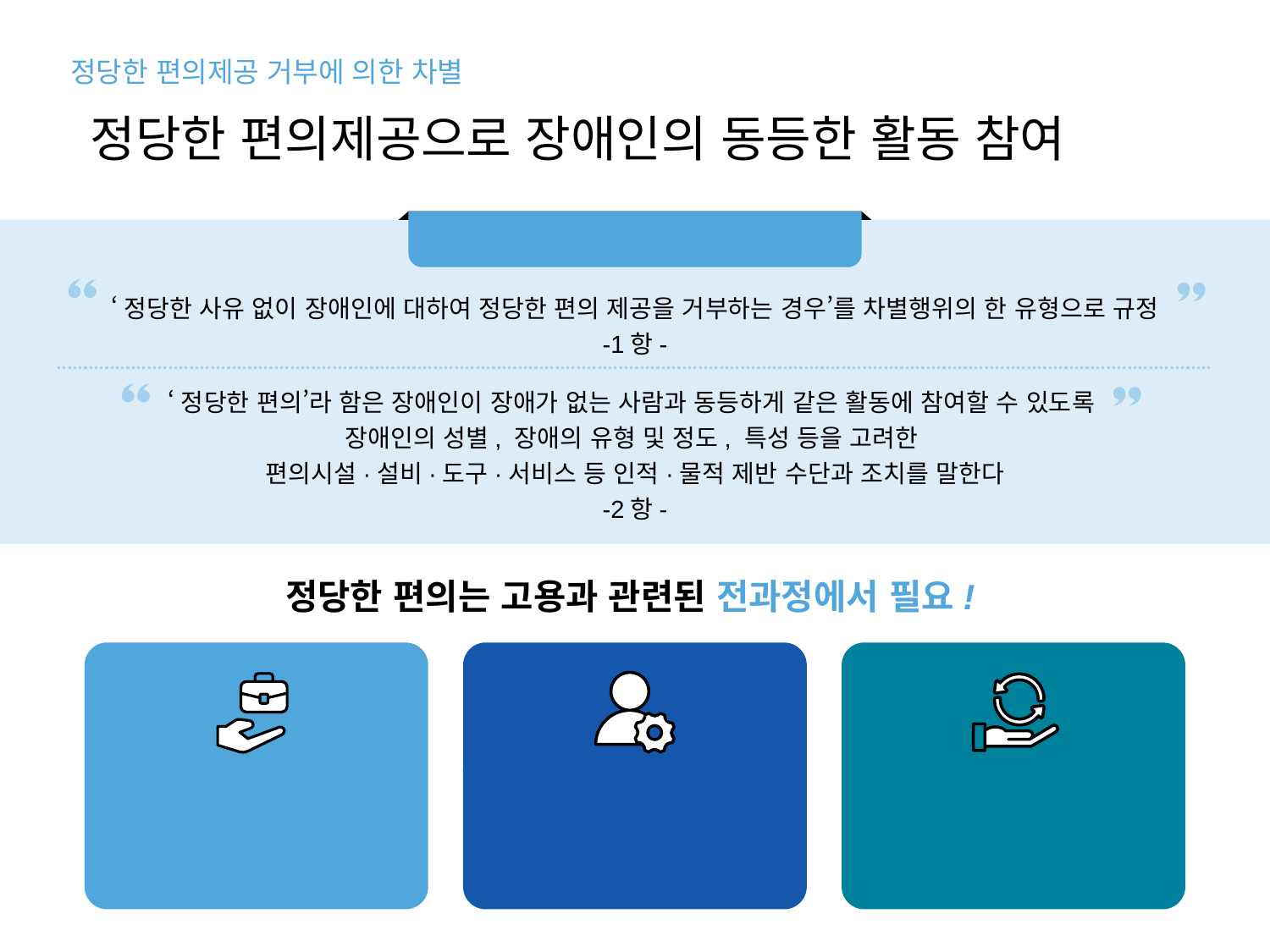

정당한 편의제공 거부에 의한 차별
정당한 편의제공으로 장애인의 동등한 활동 참여
장애인차별금지법 제4조

‘정당한 사유 없이 장애인에 대하여 정당한 편의 제공을 거부하는 경우’를 차별행위의 한 유형으로 규정
-1항-

‘정당한 편의’라 함은 장애인이 장애가 없는 사람과 동등하게 같은 활동에 참여할 수 있도록
장애인의 성별, 장애의 유형 및 정도, 특성 등을 고려한
편의시설·설비·도구·서비스 등 인적·물적 제반 수단과 조치를 말한다
-2항-

정당한 편의는 고용과 관련된 전과정에서 필요!

물적인 지원, 직무재배치
인적지원 서비스
제도개선
시설장비의 설치나 개조,
출입구 및 경사로 설치
직무조정,
수어통역·훈련 보조인력
휴가제도나
작업장 방침 변경